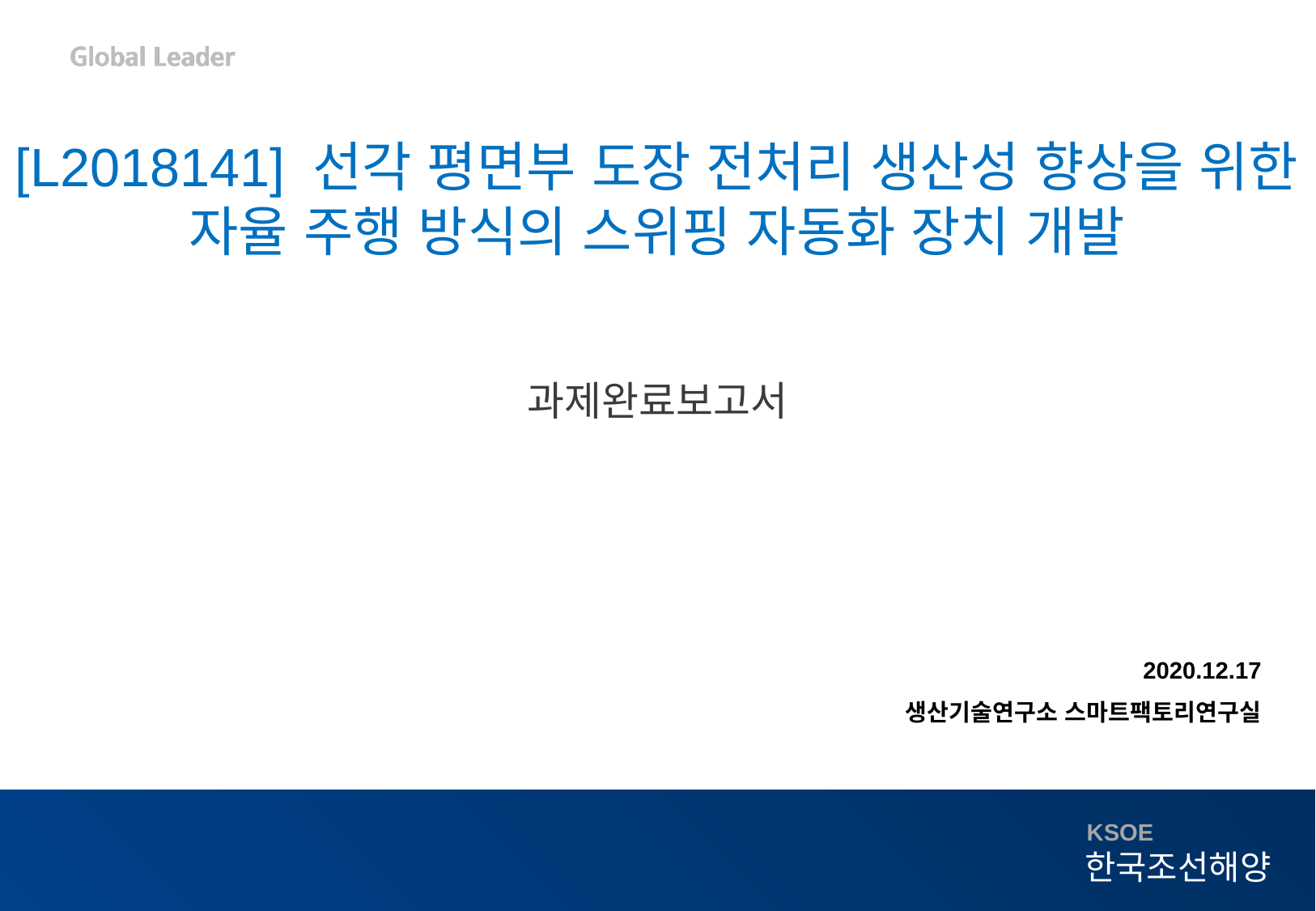

[L2018141] 선각 평면부 도장 전처리 생산성 향상을 위한 자율 주행 방식의 스위핑 자동화 장치 개발
과제완료보고서
2020.12.17
생산기술연구소 스마트팩토리연구실